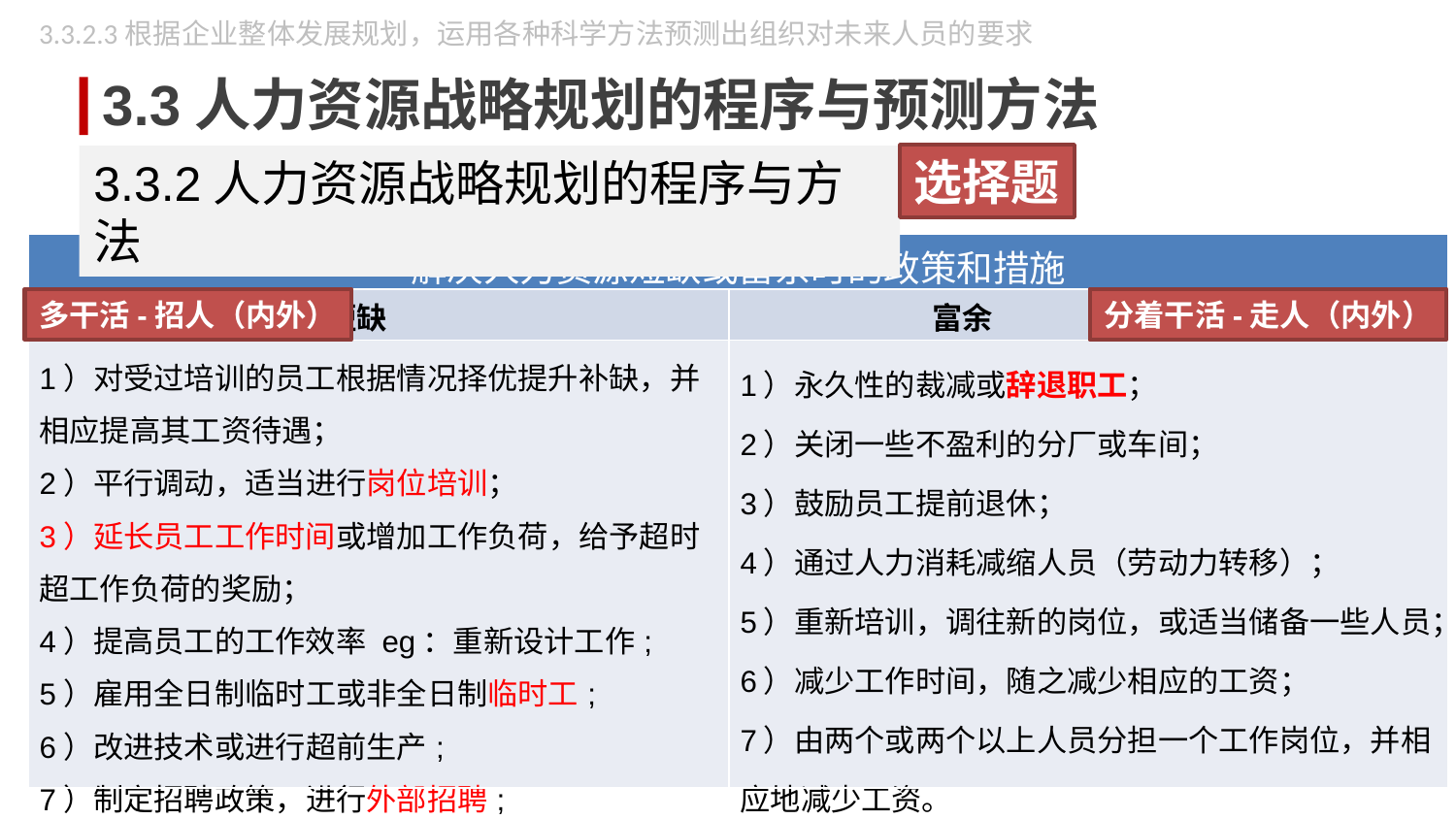

3.3.2.3根据企业整体发展规划，运用各种科学方法预测出组织对未来人员的要求
3.3人力资源战略规划的程序与预测方法
选择题
3.3.2人力资源战略规划的程序与方法
| 解决人力资源短缺或富余时的政策和措施 |  |
| --- | --- |
| 短缺 | 富余 |
| 1）对受过培训的员工根据情况择优提升补缺，并相应提高其工资待遇； 2）平行调动，适当进行岗位培训； 3）延长员工工作时间或增加工作负荷，给予超时超工作负荷的奖励； 4）提高员工的工作效率 eg：重新设计工作; 5）雇用全日制临时工或非全日制临时工; 6）改进技术或进行超前生产; 7）制定招聘政策，进行外部招聘; 8）采用正确的政策和措施调动现有员工的积极性。 | 1）永久性的裁减或辞退职工； 2）关闭一些不盈利的分厂或车间； 3）鼓励员工提前退休； 4）通过人力消耗减缩人员（劳动力转移）； 5）重新培训，调往新的岗位，或适当储备一些人员； 6）减少工作时间，随之减少相应的工资； 7）由两个或两个以上人员分担一个工作岗位，并相应地减少工资。 |
多干活-招人（内外）
分着干活-走人（内外）
第一，。
.